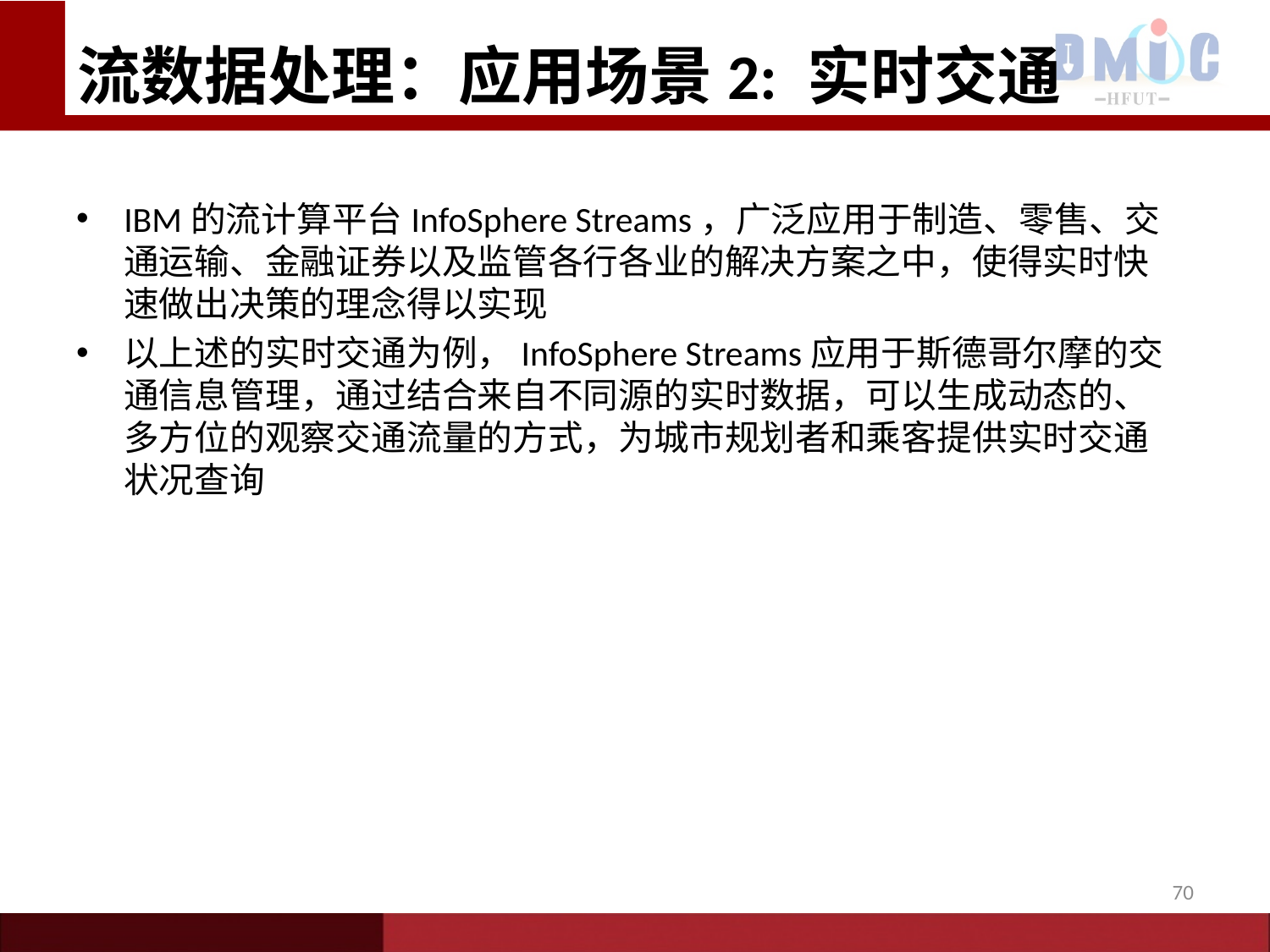

流数据处理：应用场景2: 实时交通
# IBM的流计算平台InfoSphere Streams，广泛应用于制造、零售、交通运输、金融证券以及监管各行各业的解决方案之中，使得实时快速做出决策的理念得以实现
以上述的实时交通为例，InfoSphere Streams应用于斯德哥尔摩的交通信息管理，通过结合来自不同源的实时数据，可以生成动态的、多方位的观察交通流量的方式，为城市规划者和乘客提供实时交通状况查询
70